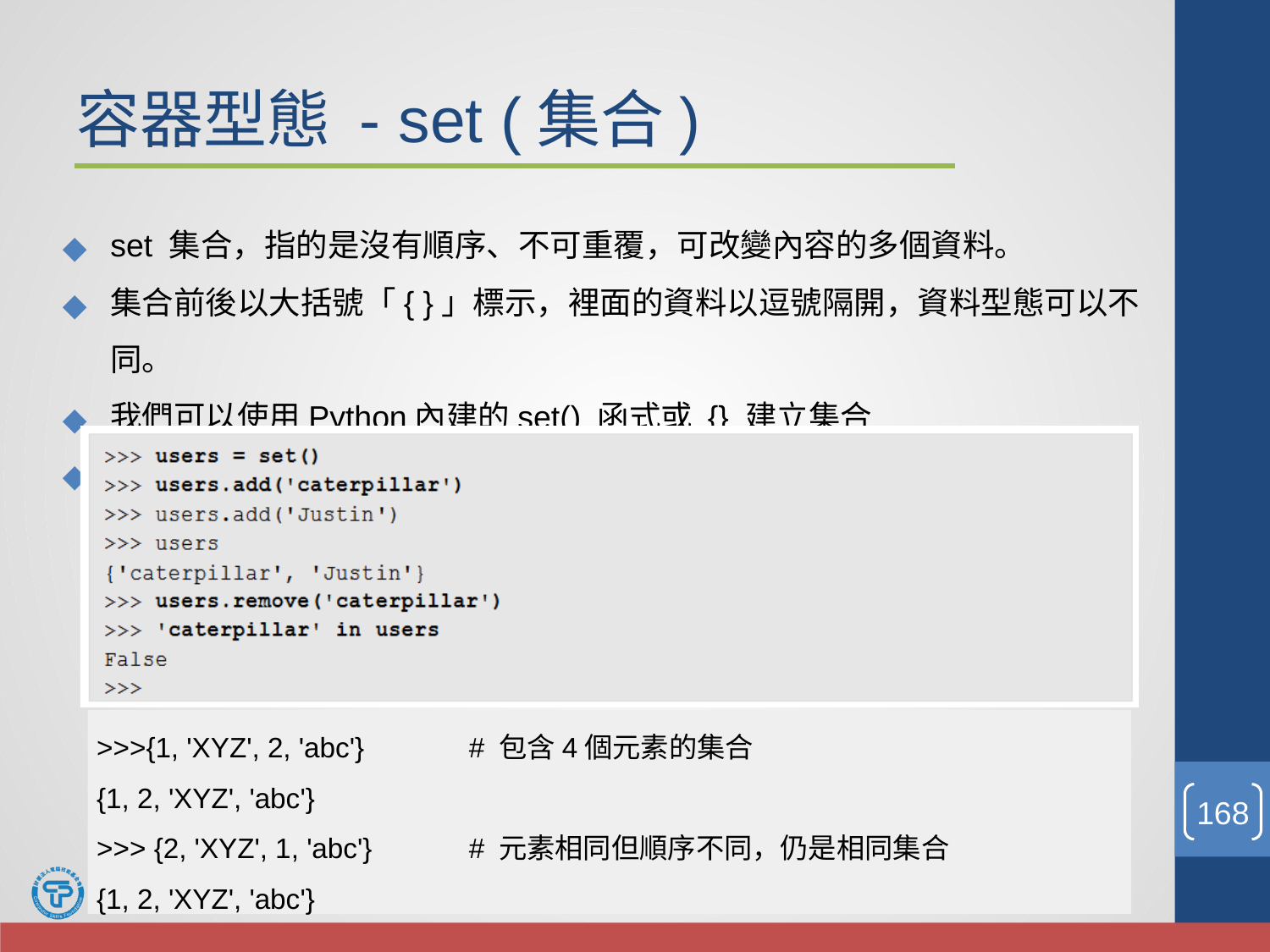

# 容器型態 - set (集合)
set 集合，指的是沒有順序、不可重覆，可改變內容的多個資料。
集合前後以大括號「{ }」標示，裡面的資料以逗號隔開，資料型態可以不同。
我們可以使用Python內建的set() 函式或 {} 建立集合
想建立空集合，必須使用 set()

>>>{1, 'XYZ', 2, 'abc'}	# 包含4個元素的集合
{1, 2, 'XYZ', 'abc'}
>>> {2, 'XYZ', 1, 'abc'}	# 元素相同但順序不同，仍是相同集合
{1, 2, 'XYZ', 'abc'}

168